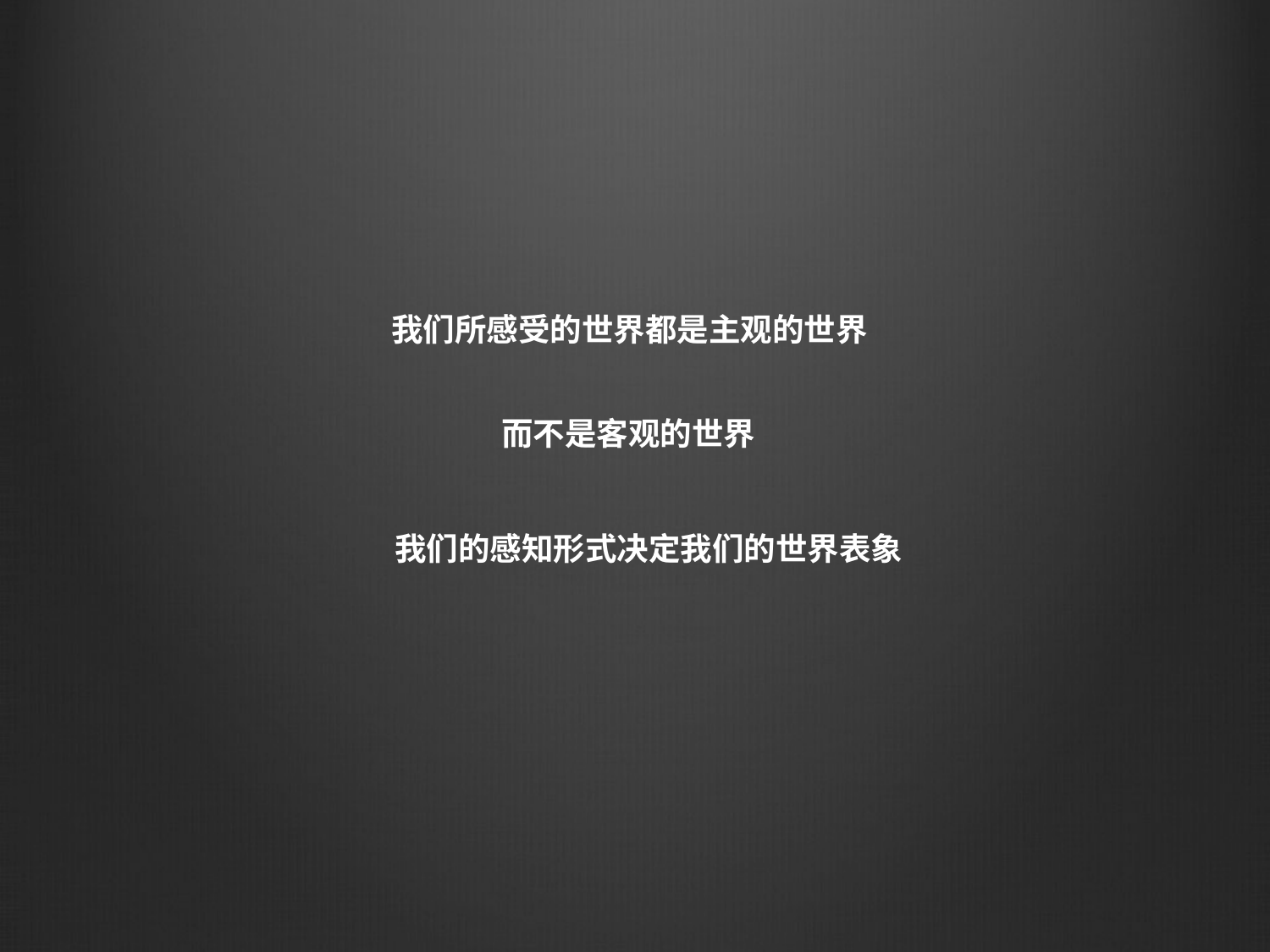

我们所感受的世界都是主观的世界
而不是客观的世界
我们的感知形式决定我们的世界表象